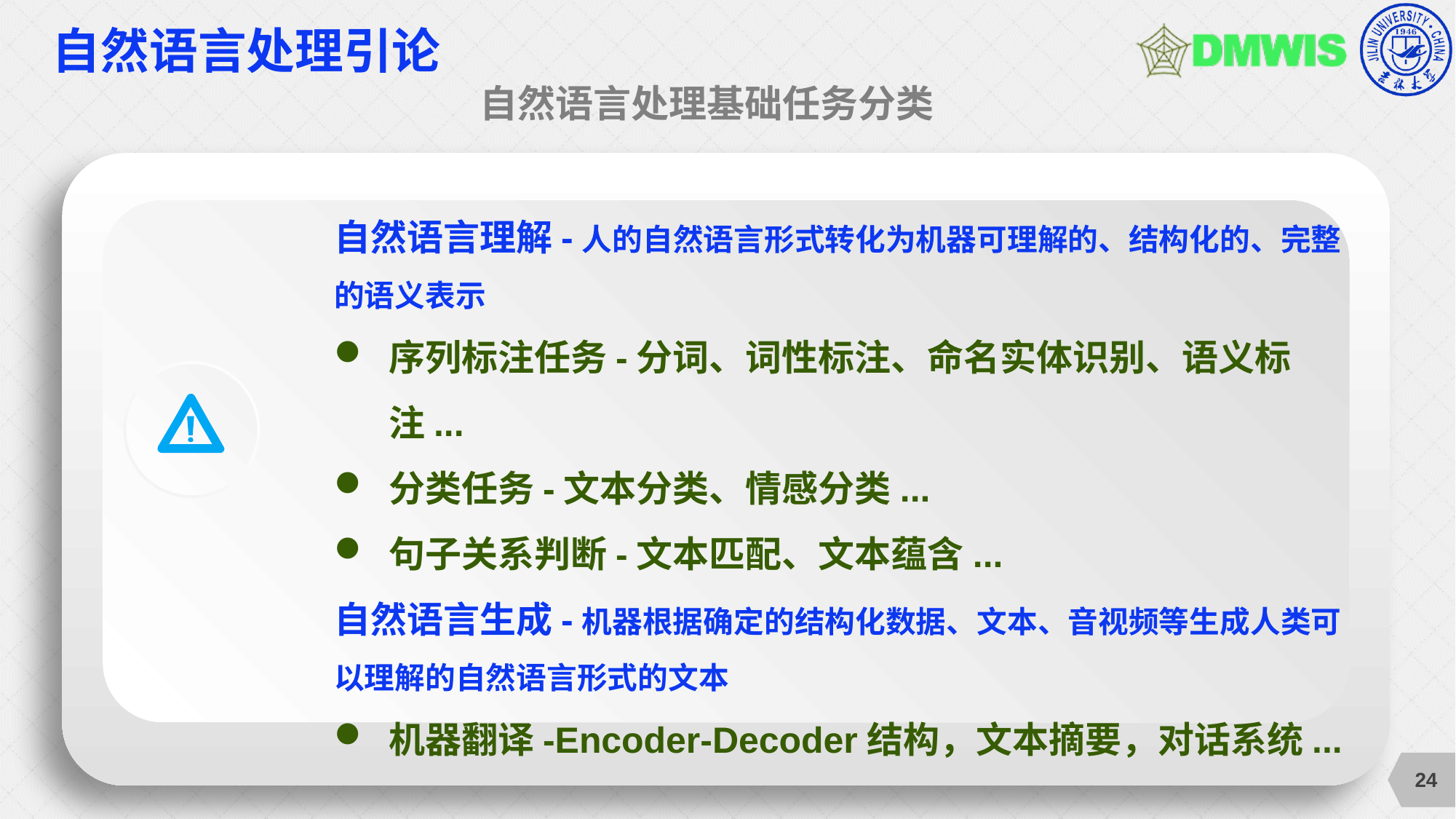

# 自然语言处理引论
自然语言处理基础任务分类

自然语言理解-人的自然语言形式转化为机器可理解的、结构化的、完整的语义表示
序列标注任务-分词、词性标注、命名实体识别、语义标注...
分类任务-文本分类、情感分类...
句子关系判断-文本匹配、文本蕴含...
自然语言生成-机器根据确定的结构化数据、文本、音视频等生成人类可以理解的自然语言形式的文本
机器翻译-Encoder-Decoder结构，文本摘要，对话系统...

24